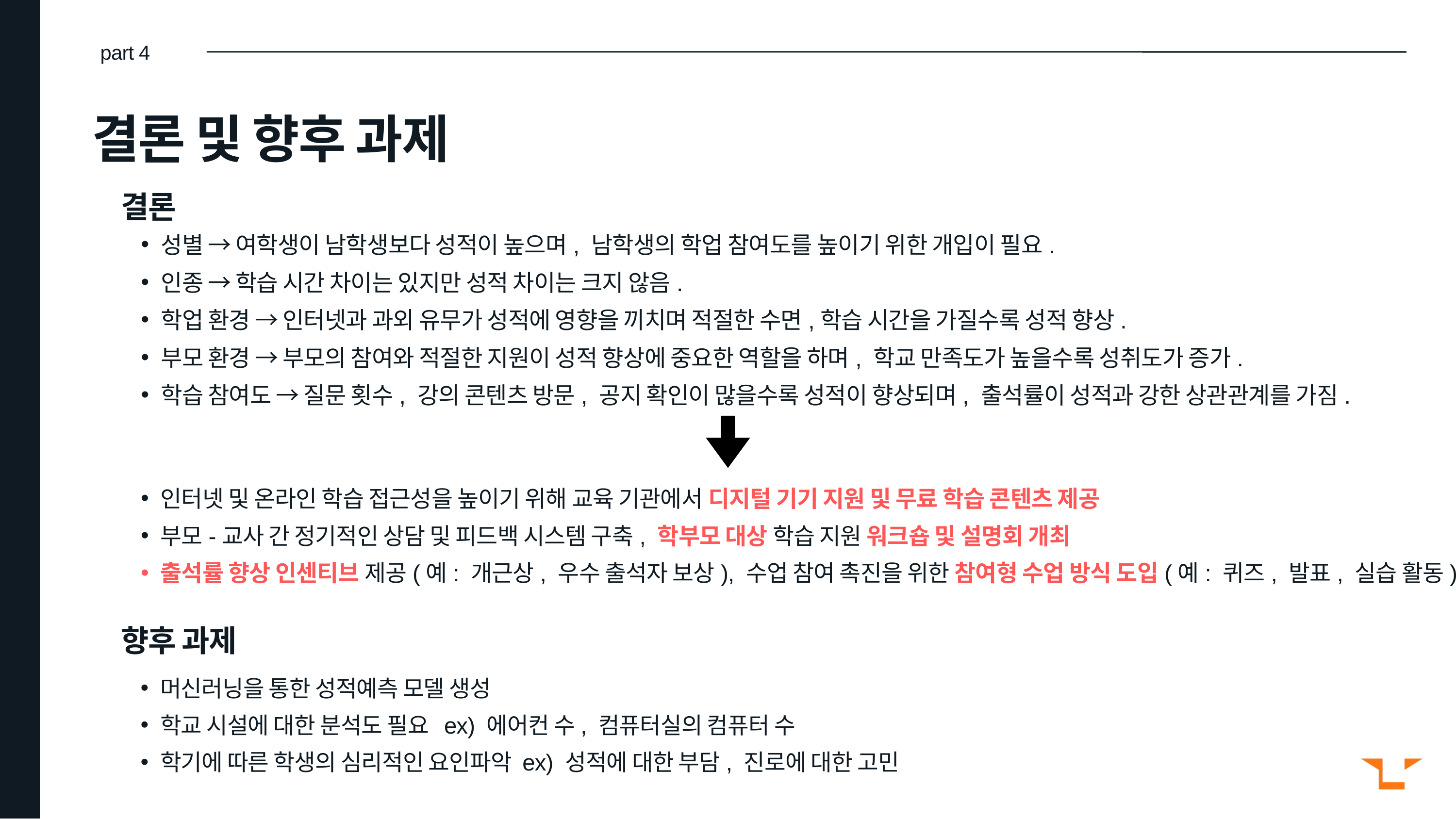

part 4

결론 및 향후 과제
결론
성별 → 여학생이 남학생보다 성적이 높으며, 남학생의 학업 참여도를 높이기 위한 개입이 필요.
인종 → 학습 시간 차이는 있지만 성적 차이는 크지 않음.
학업 환경 → 인터넷과 과외 유무가 성적에 영향을 끼치며 적절한 수면,학습 시간을 가질수록 성적 향상.
부모 환경 → 부모의 참여와 적절한 지원이 성적 향상에 중요한 역할을 하며, 학교 만족도가 높을수록 성취도가 증가.
학습 참여도 → 질문 횟수, 강의 콘텐츠 방문, 공지 확인이 많을수록 성적이 향상되며, 출석률이 성적과 강한 상관관계를 가짐.

인터넷 및 온라인 학습 접근성을 높이기 위해 교육 기관에서 디지털 기기 지원 및 무료 학습 콘텐츠 제공
부모-교사 간 정기적인 상담 및 피드백 시스템 구축, 학부모 대상 학습 지원 워크숍 및 설명회 개최
출석률 향상 인센티브 제공(예: 개근상, 우수 출석자 보상), 수업 참여 촉진을 위한 참여형 수업 방식 도입(예: 퀴즈, 발표, 실습 활동).

머신러닝을 통한 성적예측 모델 생성
학교 시설에 대한 분석도 필요  ex) 에어컨 수, 컴퓨터실의 컴퓨터 수
학기에 따른 학생의 심리적인 요인파악 ex) 성적에 대한 부담, 진로에 대한 고민

향후 과제